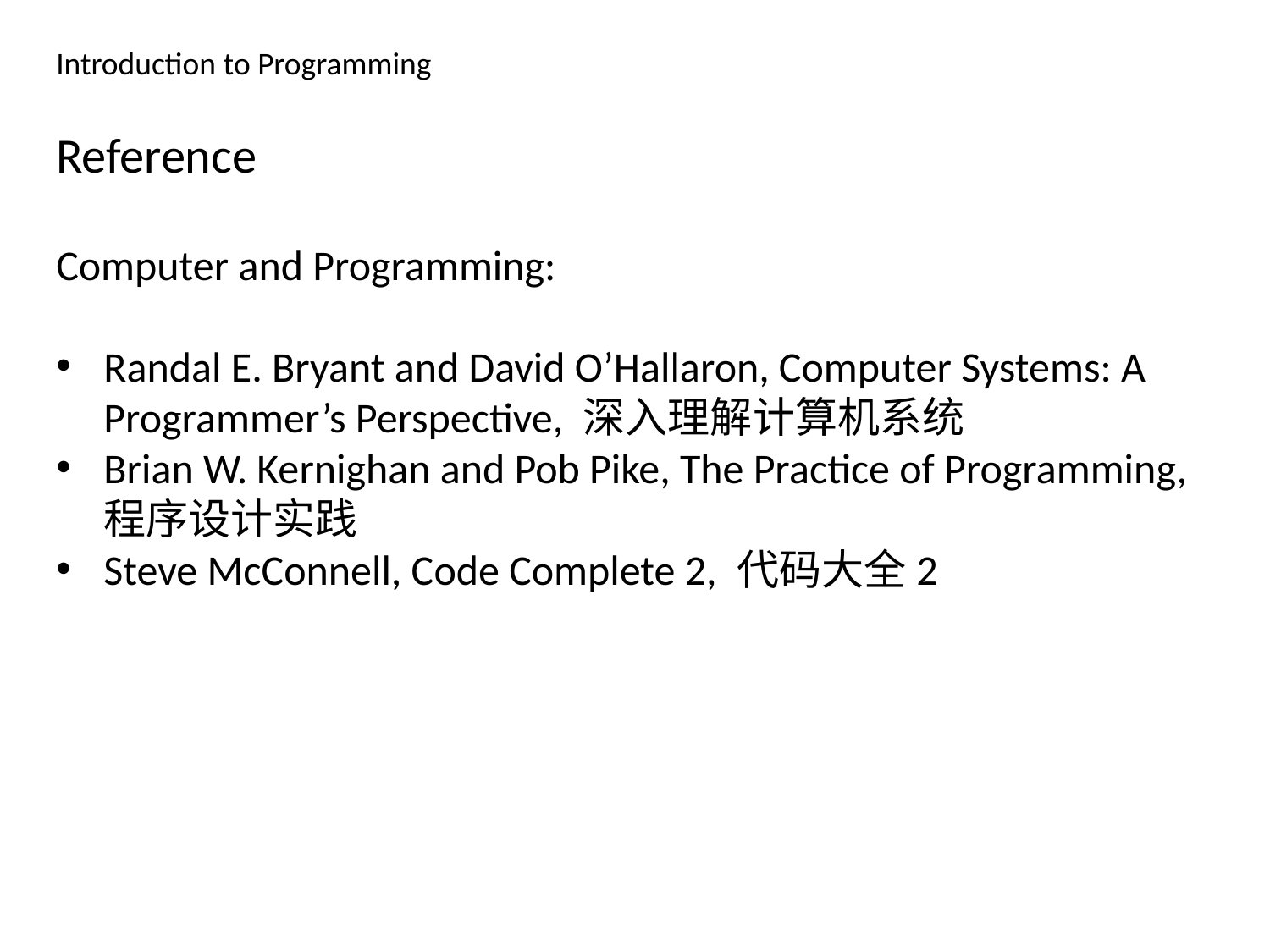

Introduction to Programming
Reference

Computer and Programming:

Randal E. Bryant and David O’Hallaron, Computer Systems: A Programmer’s Perspective, 深入理解计算机系统
Brian W. Kernighan and Pob Pike, The Practice of Programming, 程序设计实践
Steve McConnell, Code Complete 2, 代码大全2